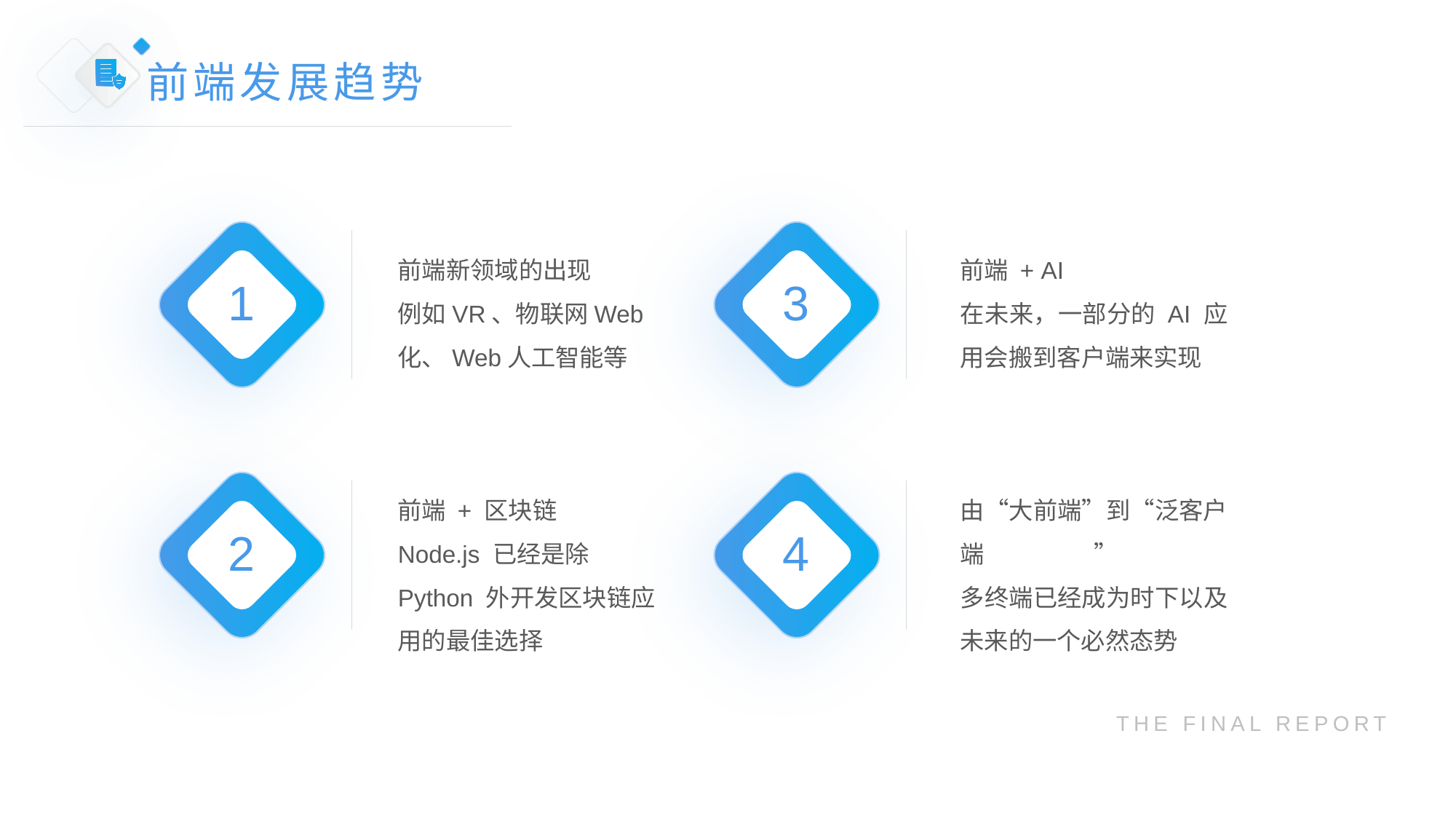

前端发展趋势

1

3
前端新领域的出现
例如VR、物联网Web化、Web人工智能等
前端 + AI
在未来，一部分的 AI 应用会搬到客户端来实现
前端 + 区块链
Node.js 已经是除 Python 外开发区块链应用的最佳选择
由“大前端”到“泛客户端”
多终端已经成为时下以及未来的一个必然态势

2

4
THE FINAL REPORT